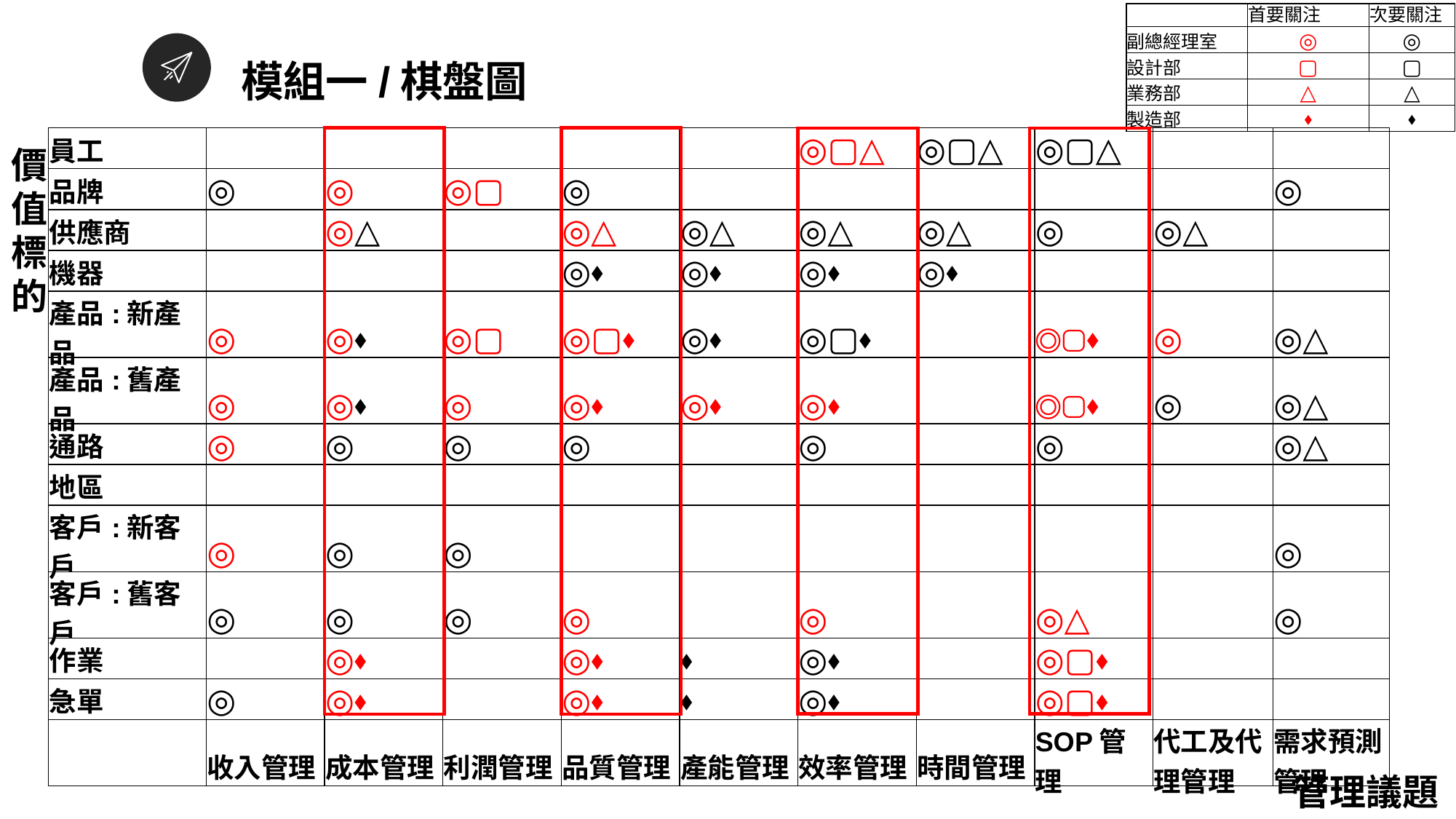

|  | 首要關注 | 次要關注 |
| --- | --- | --- |
| 副總經理室 | ◎ | ◎ |
| 設計部 | ▢ | ▢ |
| 業務部 | △ | △ |
| 製造部 | ⬧ | ⬧ |
模組一/棋盤圖

| 員工 |  |  |  |  |  | ◎▢△ | ◎▢△ | ◎▢△ |  |  |
| --- | --- | --- | --- | --- | --- | --- | --- | --- | --- | --- |
| 品牌 | ◎ | ◎ | ◎▢ | ◎ |  |  |  |  |  | ◎ |
| 供應商 |  | ◎△ |  | ◎△ | ◎△ | ◎△ | ◎△ | ◎ | ◎△ |  |
| 機器 |  |  |  | ◎⬧ | ◎⬧ | ◎⬧ | ◎⬧ |  |  |  |
| 產品:新產品 | ◎ | ◎⬧ | ◎▢ | ◎▢⬧ | ◎⬧ | ◎▢⬧ |  | ◎▢⬧ | ◎ | ◎△ |
| 產品:舊產品 | ◎ | ◎⬧ | ◎ | ◎⬧ | ◎⬧ | ◎⬧ |  | ◎▢⬧ | ◎ | ◎△ |
| 通路 | ◎ | ◎ | ◎ | ◎ |  | ◎ |  | ◎ |  | ◎△ |
| 地區 |  |  |  |  |  |  |  |  |  |  |
| 客戶:新客戶 | ◎ | ◎ | ◎ |  |  |  |  |  |  | ◎ |
| 客戶:舊客戶 | ◎ | ◎ | ◎ | ◎ |  | ◎ |  | ◎△ |  | ◎ |
| 作業 |  | ◎⬧ |  | ◎⬧ | ⬧ | ◎⬧ |  | ◎▢⬧ |  |  |
| 急單 | ◎ | ◎⬧ |  | ◎⬧ | ⬧ | ◎⬧ |  | ◎▢⬧ |  |  |
|  | 收入管理 | 成本管理 | 利潤管理 | 品質管理 | 產能管理 | 效率管理 | 時間管理 | SOP管理 | 代工及代理管理 | 需求預測管理 |

價值標的
管理議題